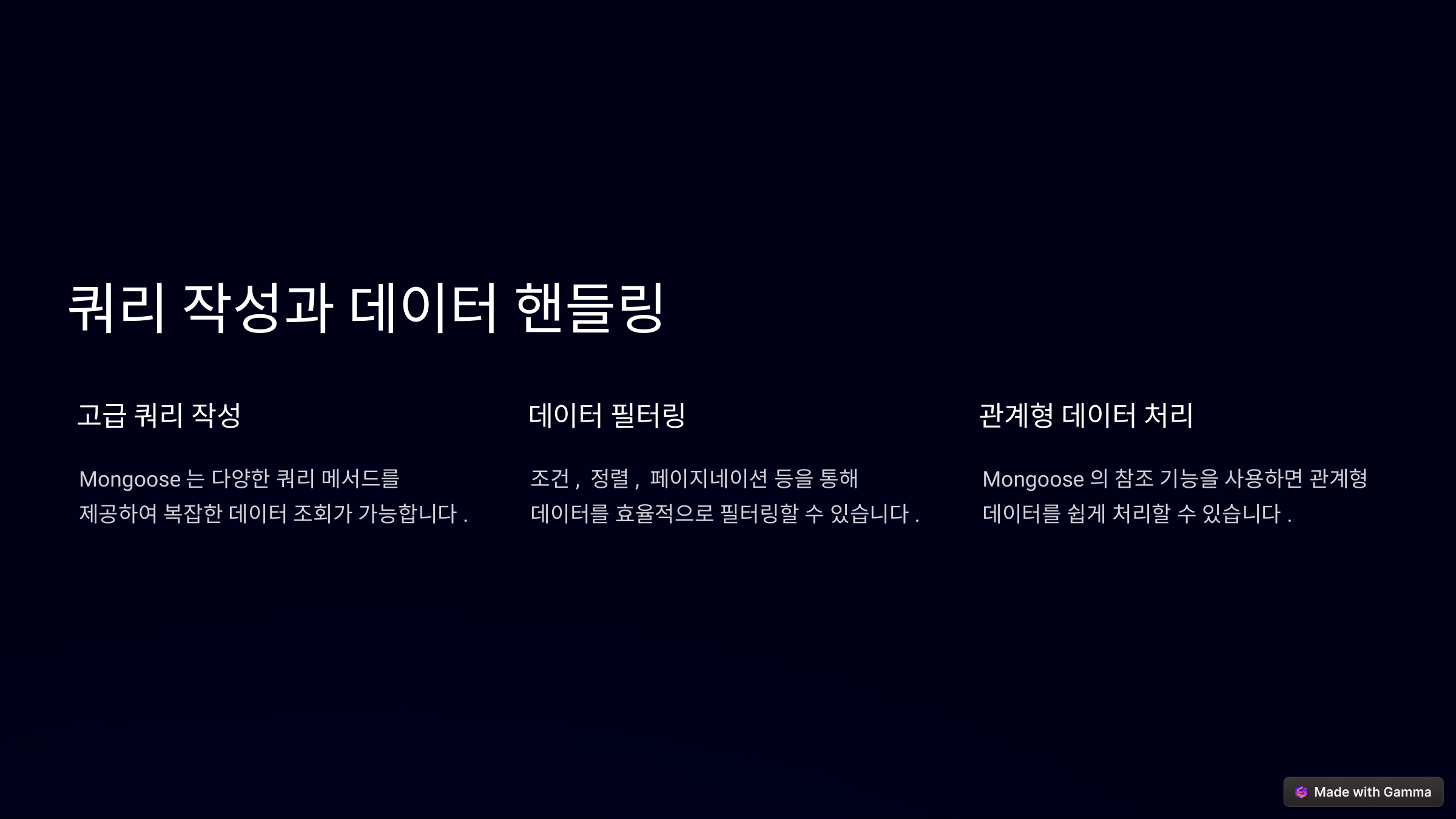

쿼리 작성과 데이터 핸들링
고급 쿼리 작성
데이터 필터링
관계형 데이터 처리
Mongoose는 다양한 쿼리 메서드를 제공하여 복잡한 데이터 조회가 가능합니다.
조건, 정렬, 페이지네이션 등을 통해 데이터를 효율적으로 필터링할 수 있습니다.
Mongoose의 참조 기능을 사용하면 관계형 데이터를 쉽게 처리할 수 있습니다.